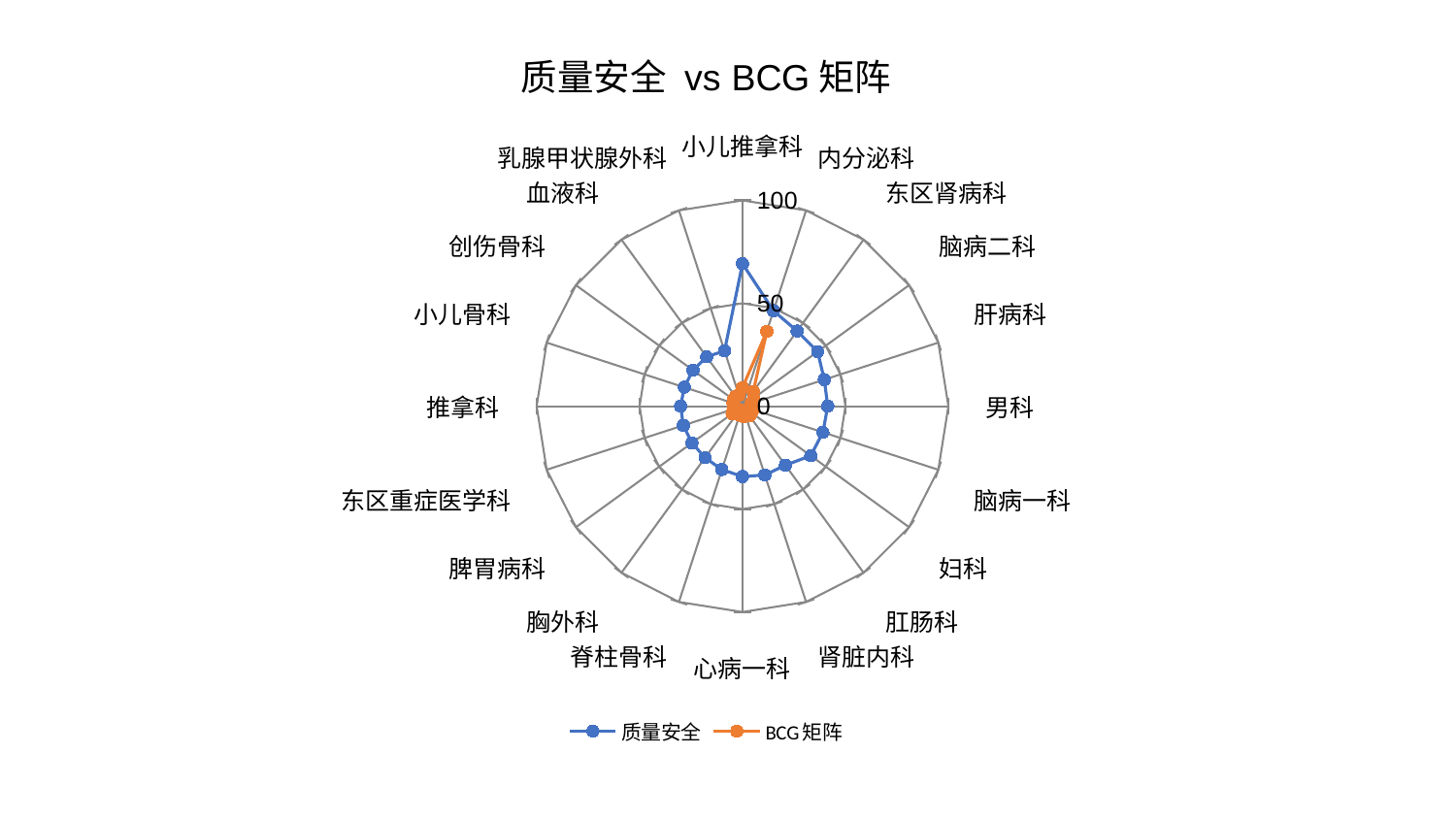

### Chart: 质量安全 vs BCG矩阵

| Category | 质量安全 | BCG矩阵 |
|---|---|---|
| 小儿推拿科 | 69.21862965486271 | 9.028970049363458 |
| 内分泌科 | 48.761950582508106 | 38.20292907102535 |
| 东区肾病科 | 45.140386438060304 | 8.907798386749604 |
| 脑病二科 | 45.10355414565082 | 6.61070622325238 |
| 肝病科 | 41.788952491124725 | 4.442582423293836 |
| 男科 | 41.41038420541579 | 4.16134089576526 |
| 脑病一科 | 41.076330598537574 | 5.350483702892609 |
| 妇科 | 40.9751018404622 | 5.357924564728095 |
| 肛肠科 | 35.4493068884678 | 5.901167371785243 |
| 肾脏内科 | 35.15852303330725 | 5.055569472136634 |
| 心病一科 | 34.204781822665765 | 4.8595579564313525 |
| 脊柱骨科 | 32.3836564768763 | 4.597607735238085 |
| 胸外科 | 30.94091411020525 | 2.146275171088203 |
| 脾胃病科 | 30.371393576466595 | 6.1946645019857725 |
| 东区重症医学科 | 30.22355348229046 | 3.786947086611819 |
| 推拿科 | 30.090849241472217 | 4.469244716864535 |
| 小儿骨科 | 29.750695413097834 | 4.8516617217420315 |
| 创伤骨科 | 29.738141333344316 | 5.422070346312142 |
| 血液科 | 29.639747669505205 | 5.757333808240236 |
| 乳腺甲状腺外科 | 28.258935553608488 | 5.6597260365701025 |
10